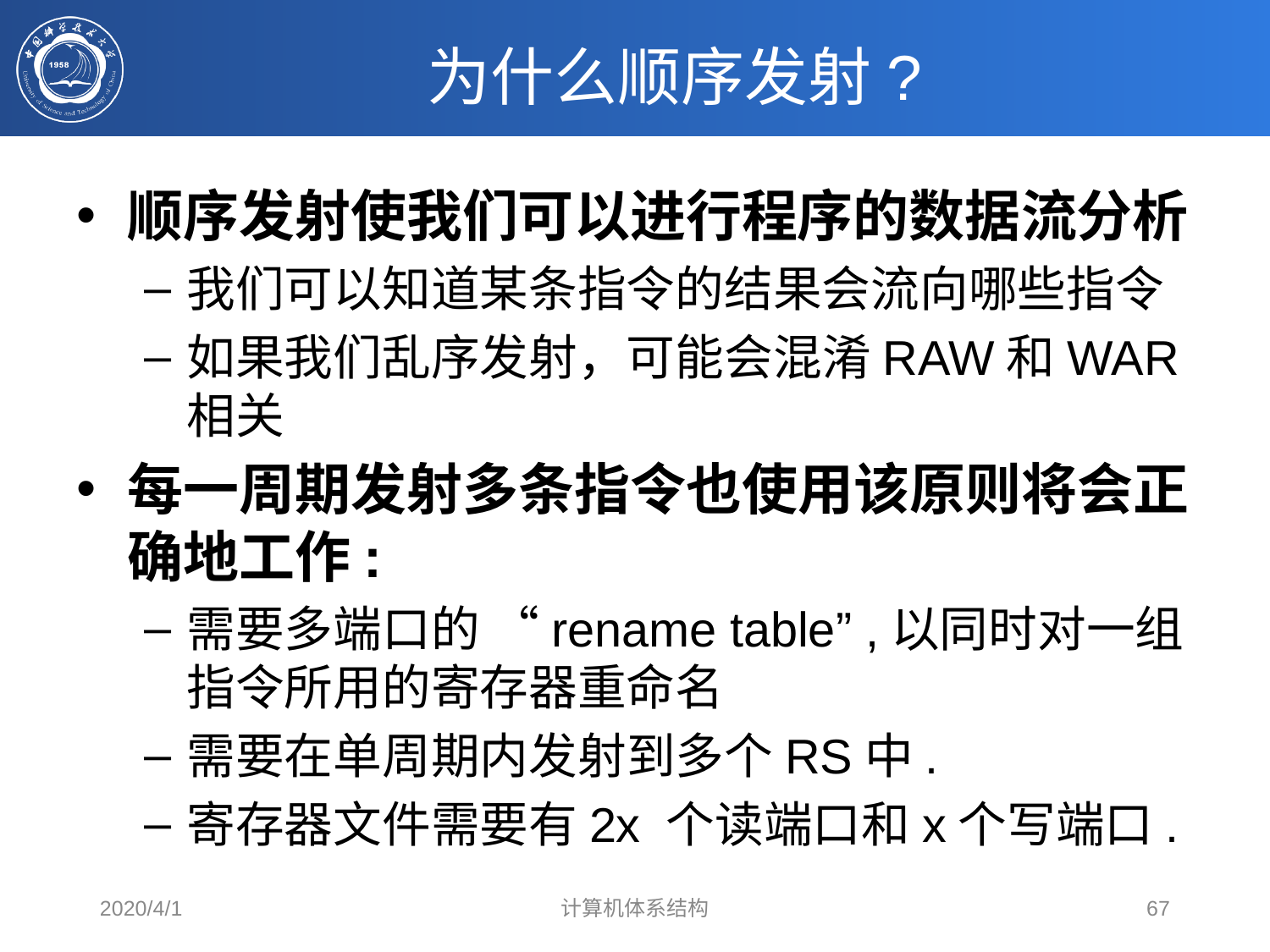

# 为什么顺序发射?
顺序发射使我们可以进行程序的数据流分析
我们可以知道某条指令的结果会流向哪些指令
如果我们乱序发射，可能会混淆RAW和WAR相关
每一周期发射多条指令也使用该原则将会正确地工作:
需要多端口的 “rename table” ,以同时对一组指令所用的寄存器重命名
需要在单周期内发射到多个RS中.
寄存器文件需要有2x 个读端口和x个写端口.
2020/4/1
计算机体系结构
67